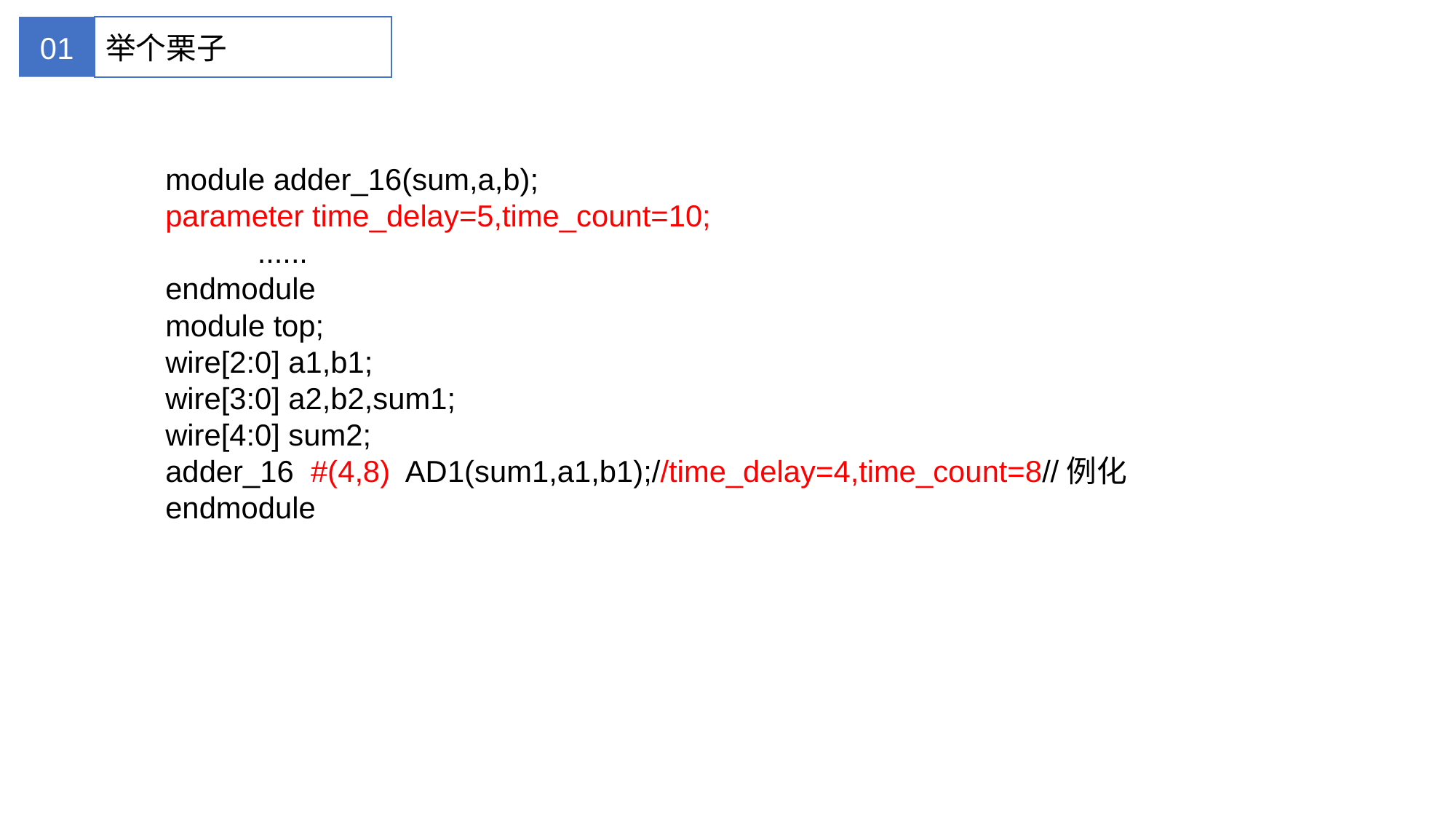

01

举个栗子
module adder_16(sum,a,b);
parameter time_delay=5,time_count=10;
           ......
endmodule
module top;
wire[2:0] a1,b1;
wire[3:0] a2,b2,sum1;
wire[4:0] sum2;
adder_16  #(4,8)  AD1(sum1,a1,b1);//time_delay=4,time_count=8//例化
endmodule